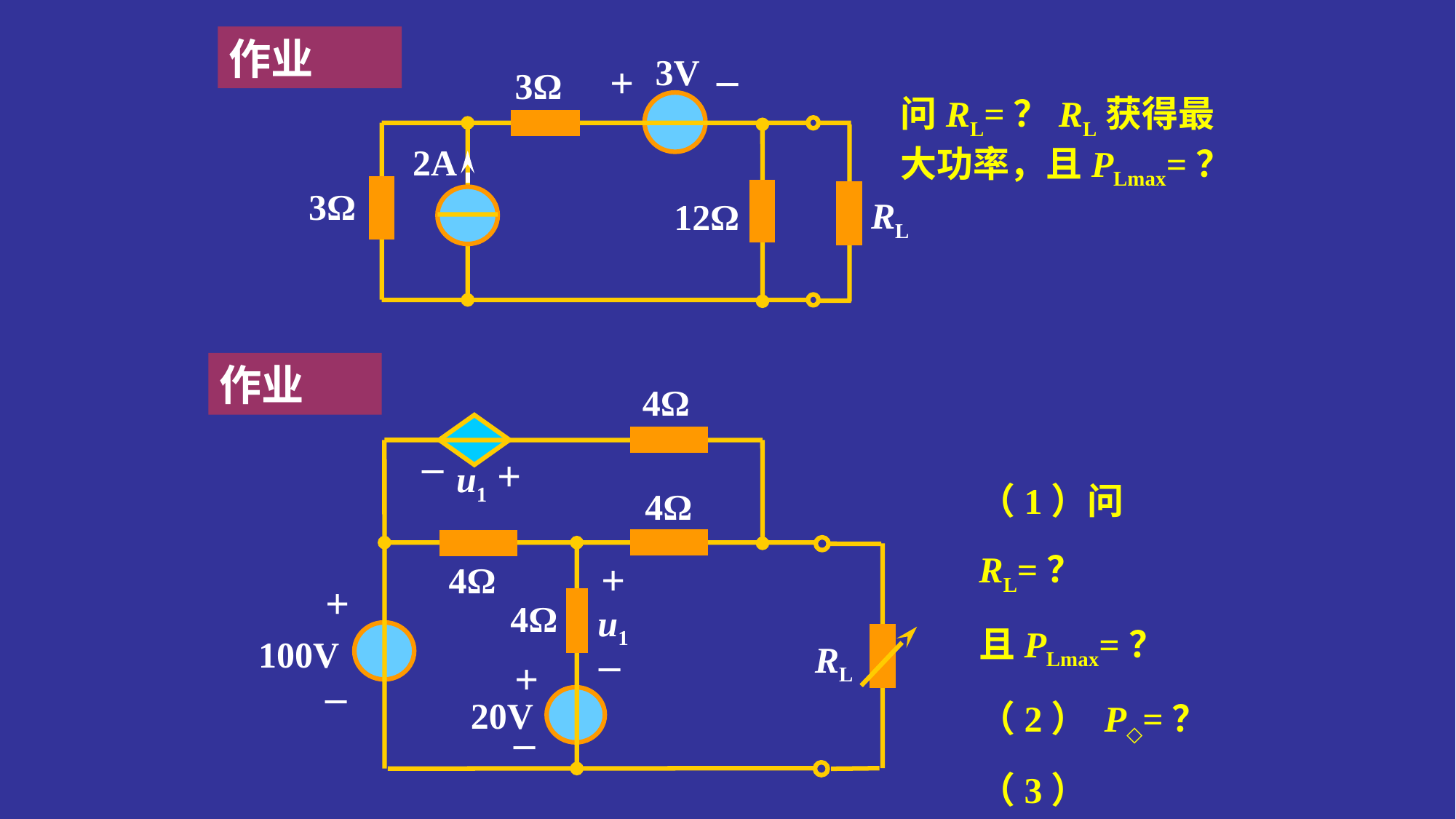

作业
_
3V
+
3Ω

2A

3Ω

RL
12Ω

问RL=？RL获得最大功率，且PLmax=？
作业
4Ω

_

+
u1
4Ω

+
4Ω
+

4Ω
u1
_

100V

RL
+
_

20V
_

（1）问RL=？
且PLmax=？
（2） P◇=？
（3） P100V=？